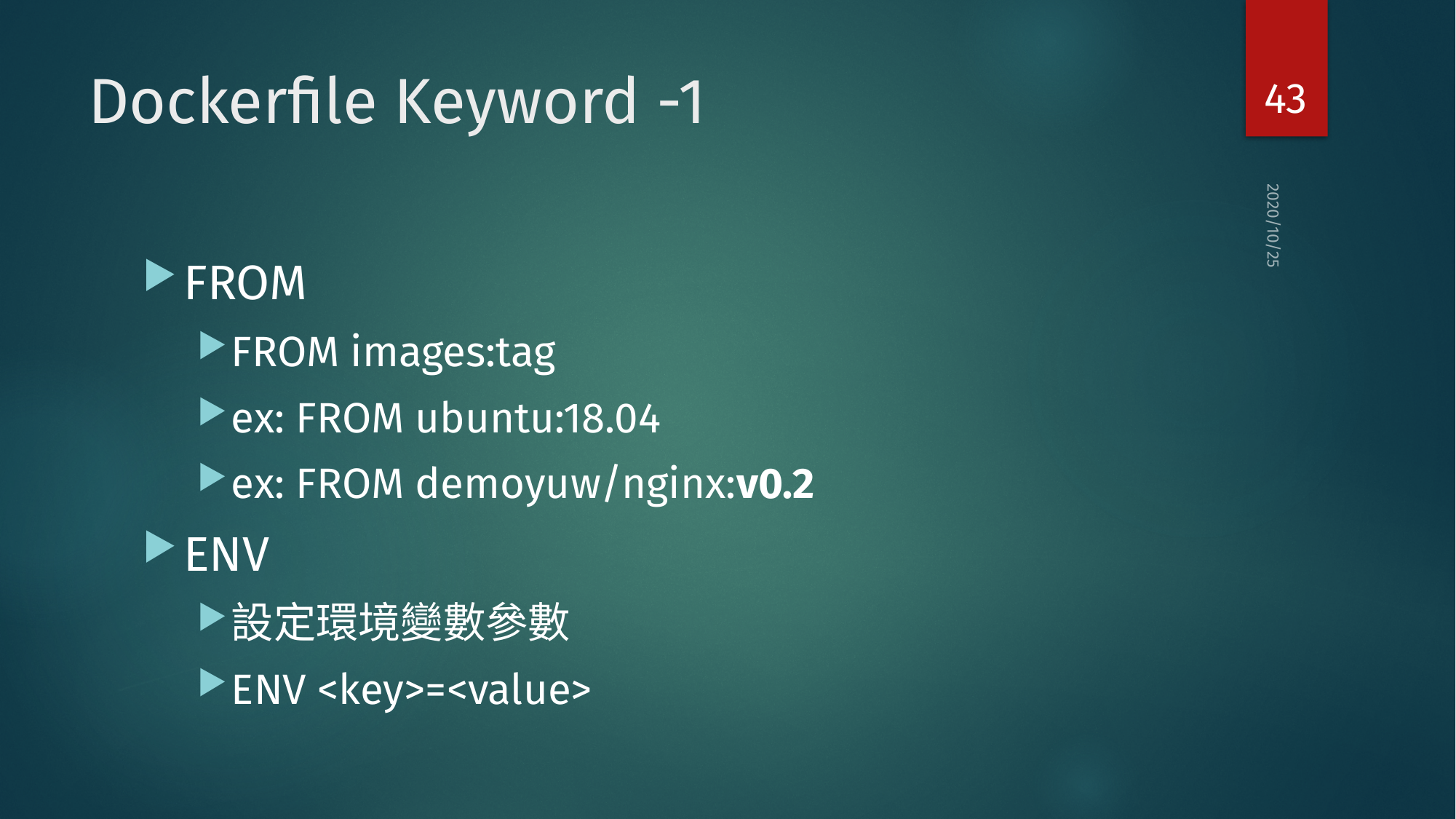

43
# Dockerfile Keyword -1
2020/10/25
FROM
FROM images:tag
ex: FROM ubuntu:18.04
ex: FROM demoyuw/nginx:v0.2
ENV
設定環境變數參數
ENV <key>=<value>